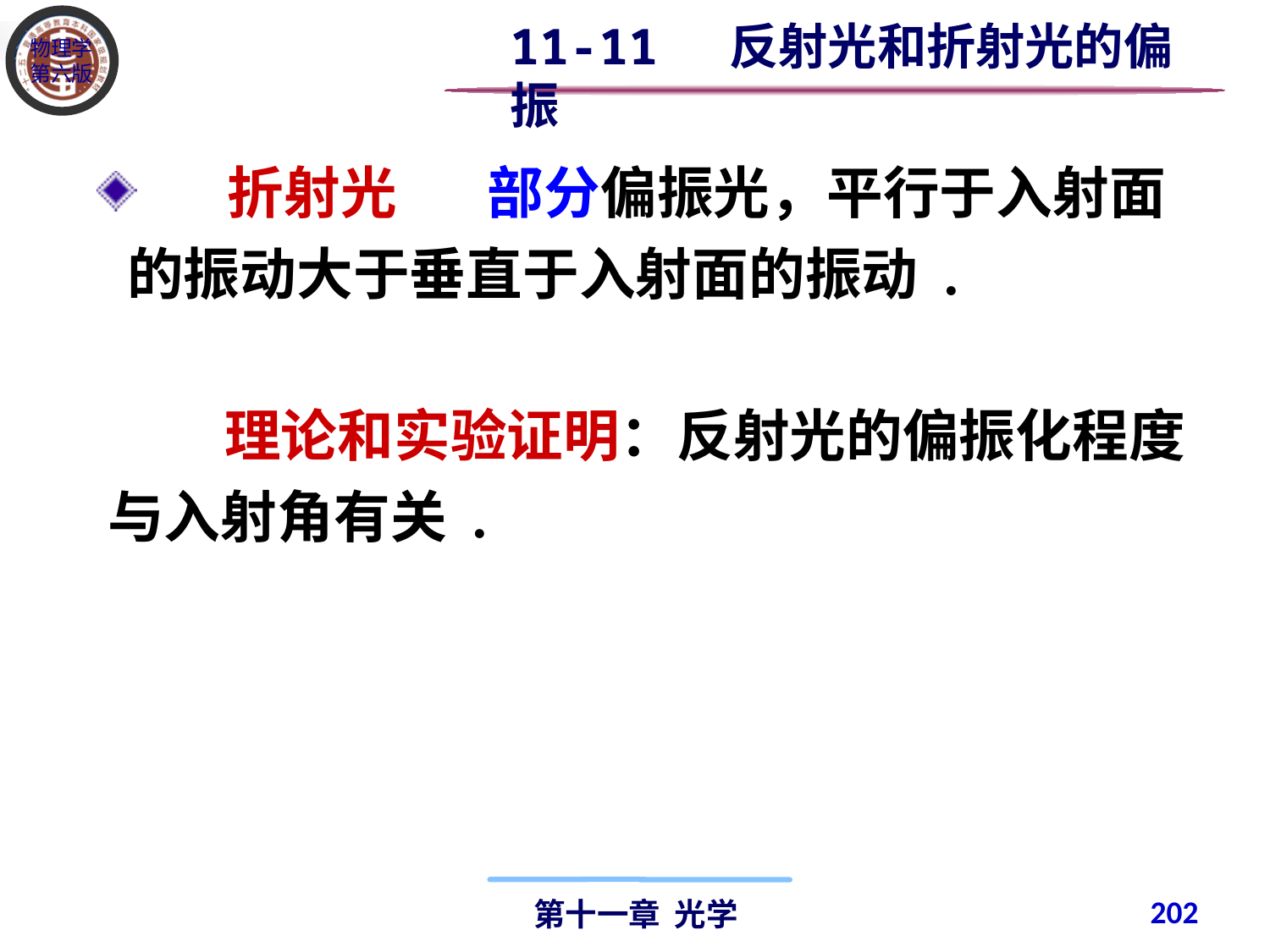

11-11  反射光和折射光的偏振

      折射光       部分偏振光，平行于入射面的振动大于垂直于入射面的振动 .
        理论和实验证明：反射光的偏振化程度与入射角有关 .
202